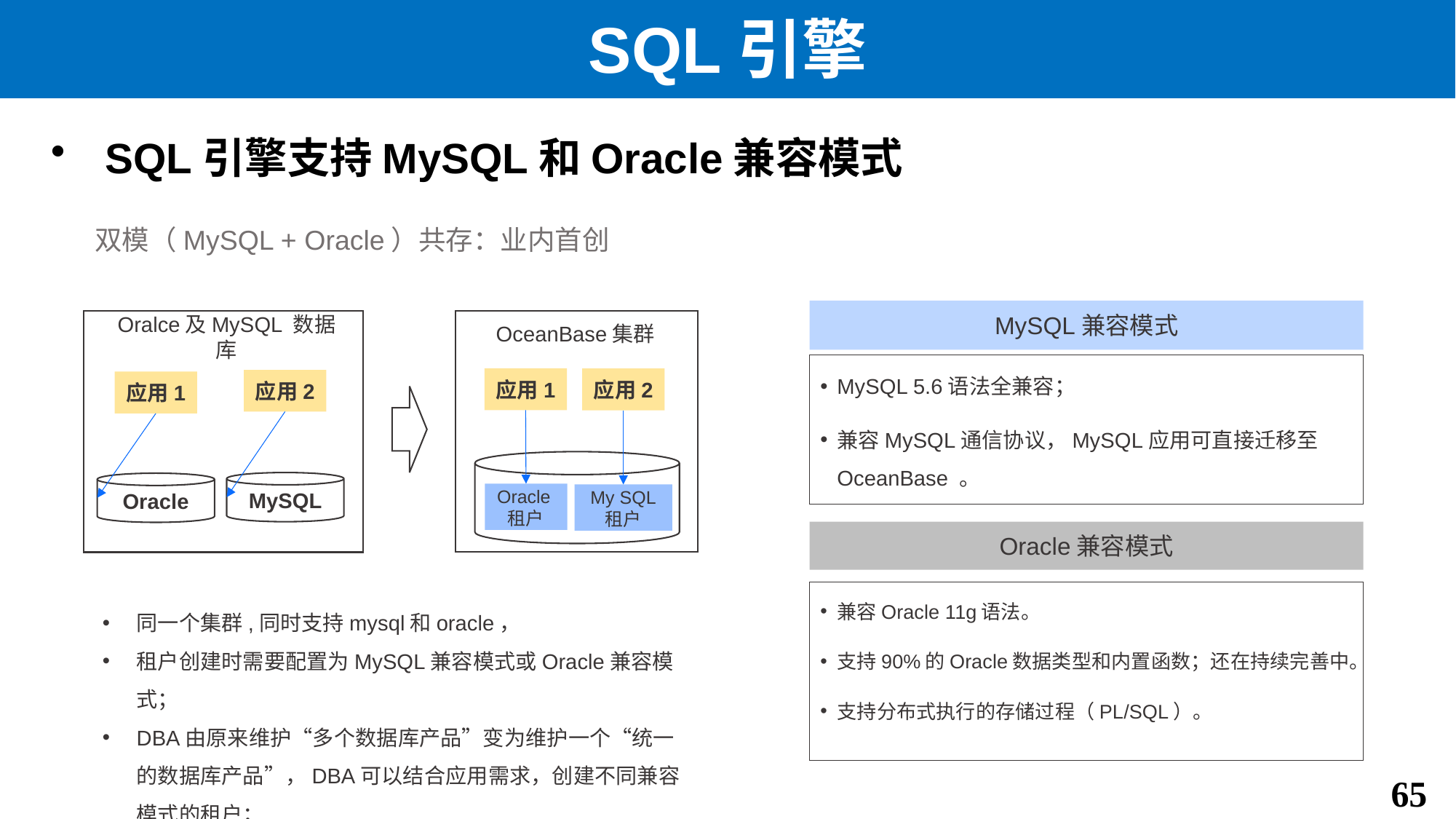

# SQL引擎
SQL引擎支持MySQL和Oracle兼容模式
双模（MySQL + Oracle）共存：业内首创
MySQL兼容模式

OceanBase集群
Oralce及MySQL 数据库
MySQL 5.6语法全兼容；
兼容MySQL通信协议，MySQL应用可直接迁移至OceanBase 。
应用1
应用2
应用2
应用1

MySQL
Oracle
Oracle租户
My SQL 租户
Oracle兼容模式
兼容Oracle 11g语法。
支持90%的Oracle数据类型和内置函数；还在持续完善中。
支持分布式执行的存储过程（PL/SQL）。
同一个集群,同时支持mysql和oracle，
租户创建时需要配置为MySQL兼容模式或Oracle兼容模式；
DBA由原来维护“多个数据库产品”变为维护一个“统一的数据库产品”，DBA可以结合应用需求，创建不同兼容模式的租户；